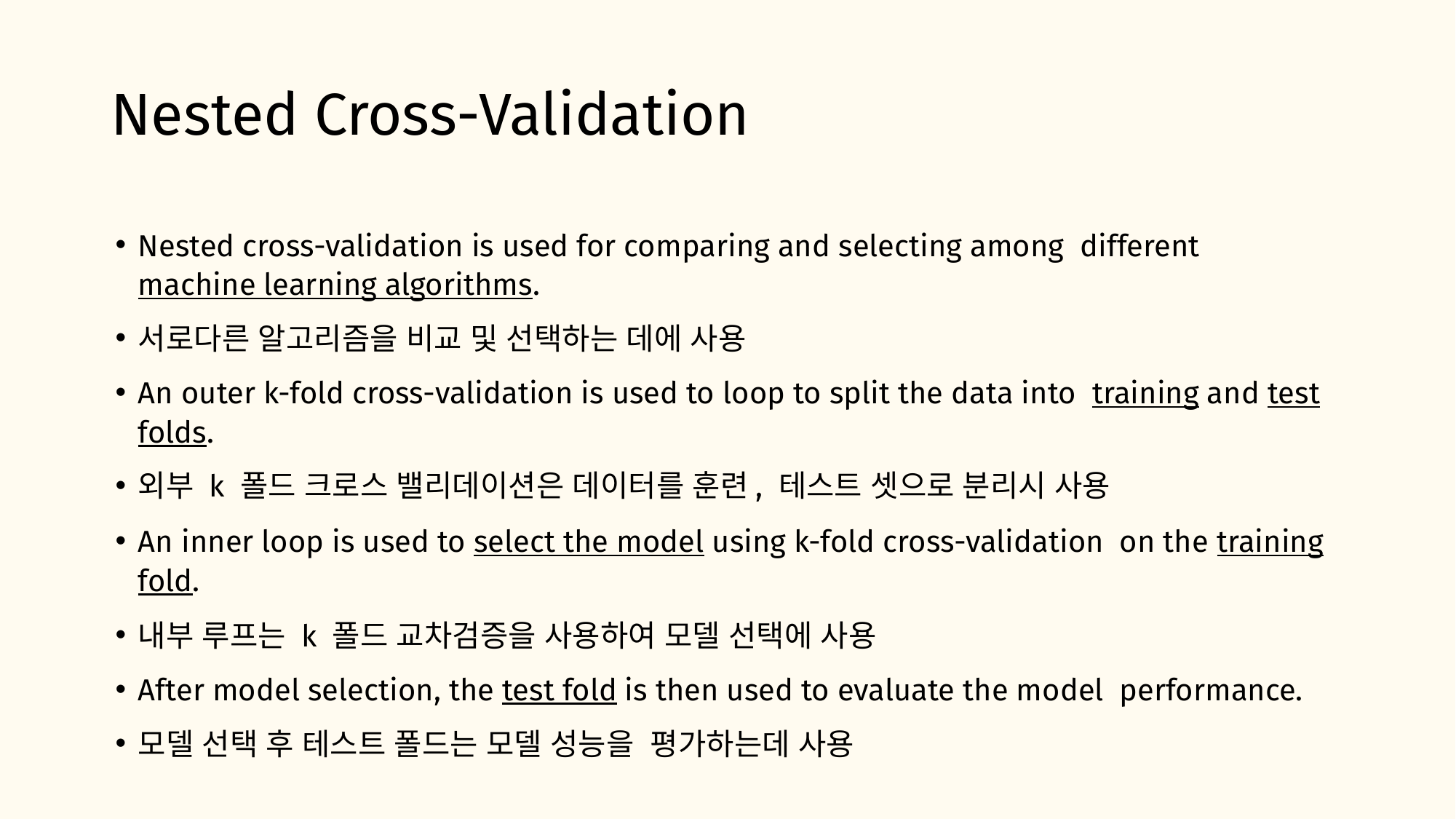

# Nested Cross-Validation
Nested cross-validation is used for comparing and selecting among  different machine learning algorithms.
서로다른 알고리즘을 비교 및 선택하는 데에 사용
An outer k-fold cross-validation is used to loop to split the data into  training and test folds.
외부 k 폴드 크로스 밸리데이션은 데이터를 훈련, 테스트 셋으로 분리시 사용
An inner loop is used to select the model using k-fold cross-validation  on the training fold.
내부 루프는 k 폴드 교차검증을 사용하여 모델 선택에 사용
After model selection, the test fold is then used to evaluate the model  performance.
모델 선택 후 테스트 폴드는 모델 성능을  평가하는데 사용